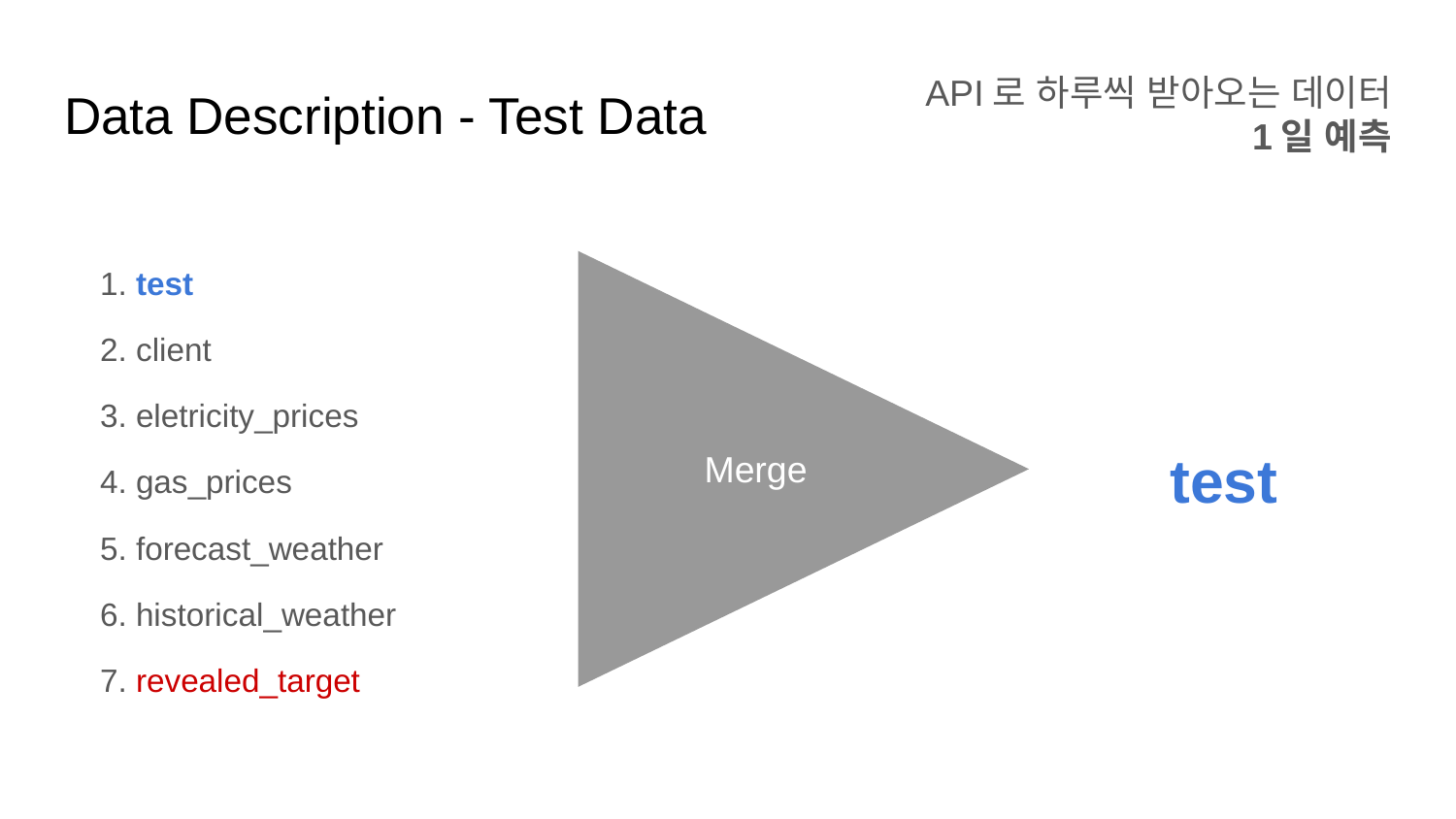

API로 하루씩 받아오는 데이터
1일 예측
# Data Description - Test Data
1. test
2. client
3. eletricity_prices
4. gas_prices
5. forecast_weather
6. historical_weather
7. revealed_target

test
Merge